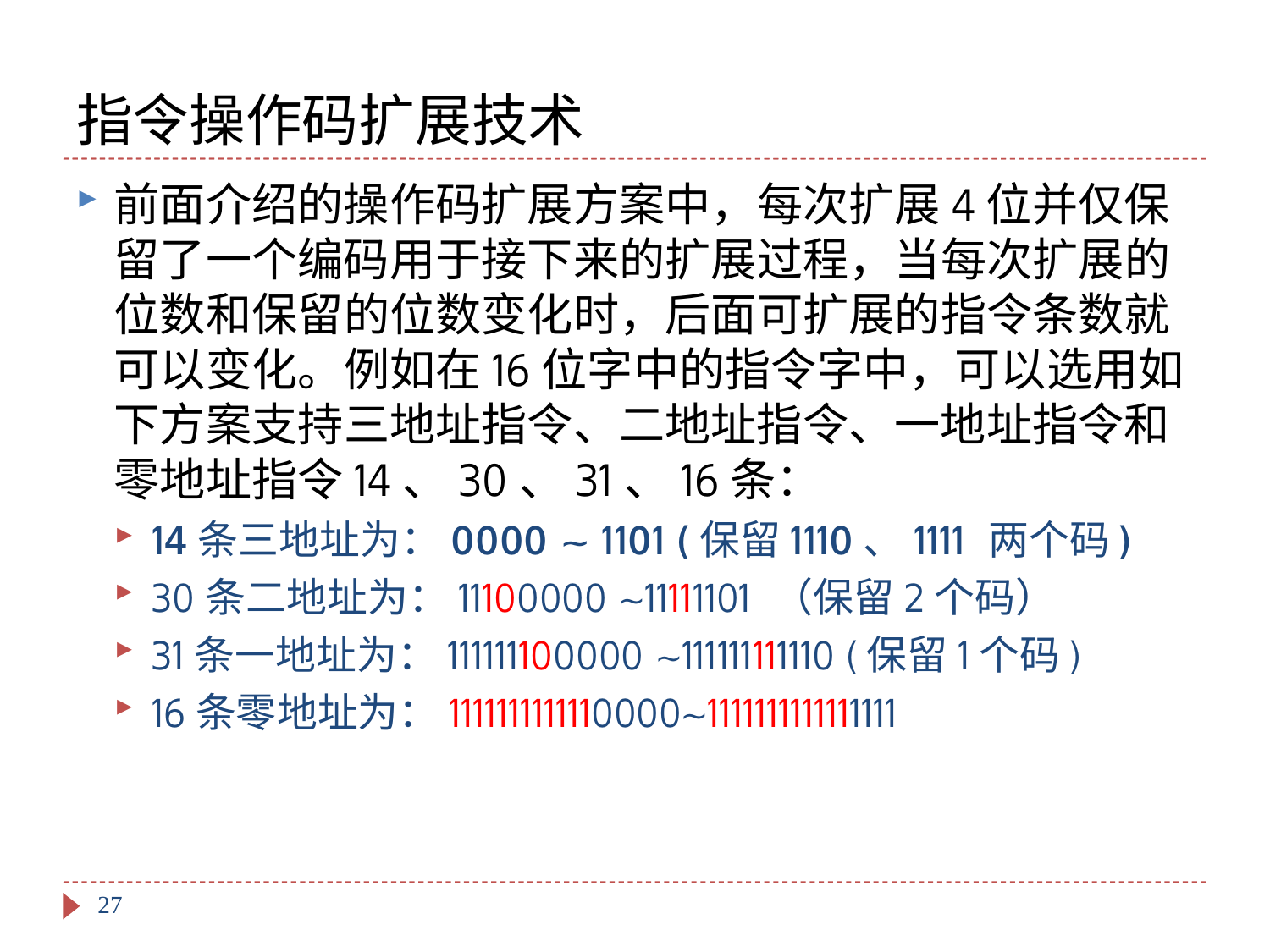

# 指令操作码扩展技术
前面介绍的操作码扩展方案中，每次扩展4位并仅保留了一个编码用于接下来的扩展过程，当每次扩展的位数和保留的位数变化时，后面可扩展的指令条数就可以变化。例如在16位字中的指令字中，可以选用如下方案支持三地址指令、二地址指令、一地址指令和零地址指令14、30、31、16条：
14条三地址为：0000 ~ 1101 (保留1110、1111 两个码)
30条二地址为：11100000 ~11111101 （保留2个码）
31条一地址为：111111100000 ~111111111110 (保留1个码)
16条零地址为：1111111111110000~1111111111111111

27